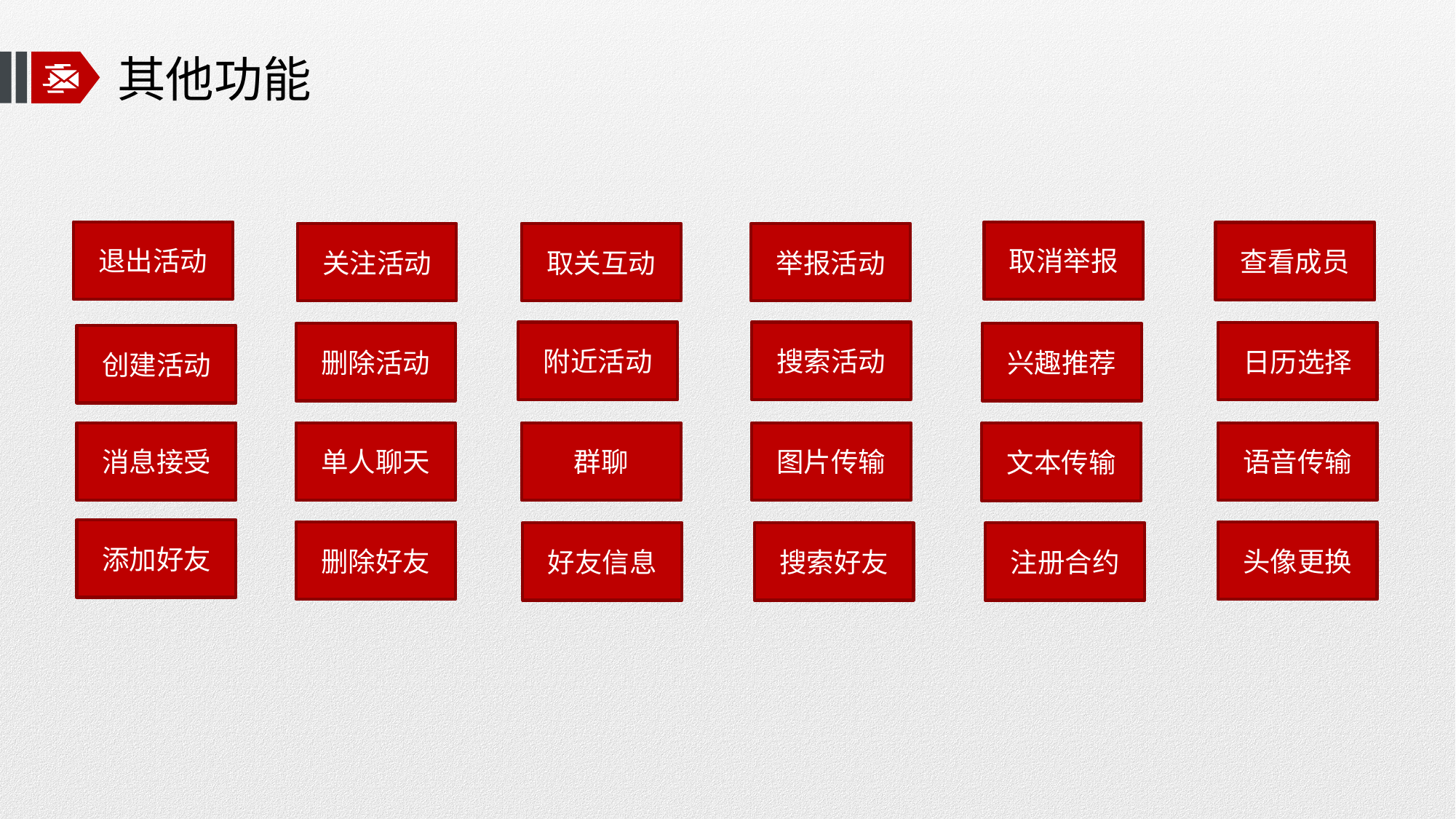

# 其他功能

退出活动
取消举报
查看成员
关注活动
取关互动
举报活动
附近活动
搜索活动
日历选择
删除活动
兴趣推荐
创建活动
消息接受
单人聊天
群聊
图片传输
语音传输
文本传输
添加好友
删除好友
头像更换
好友信息
搜索好友
注册合约